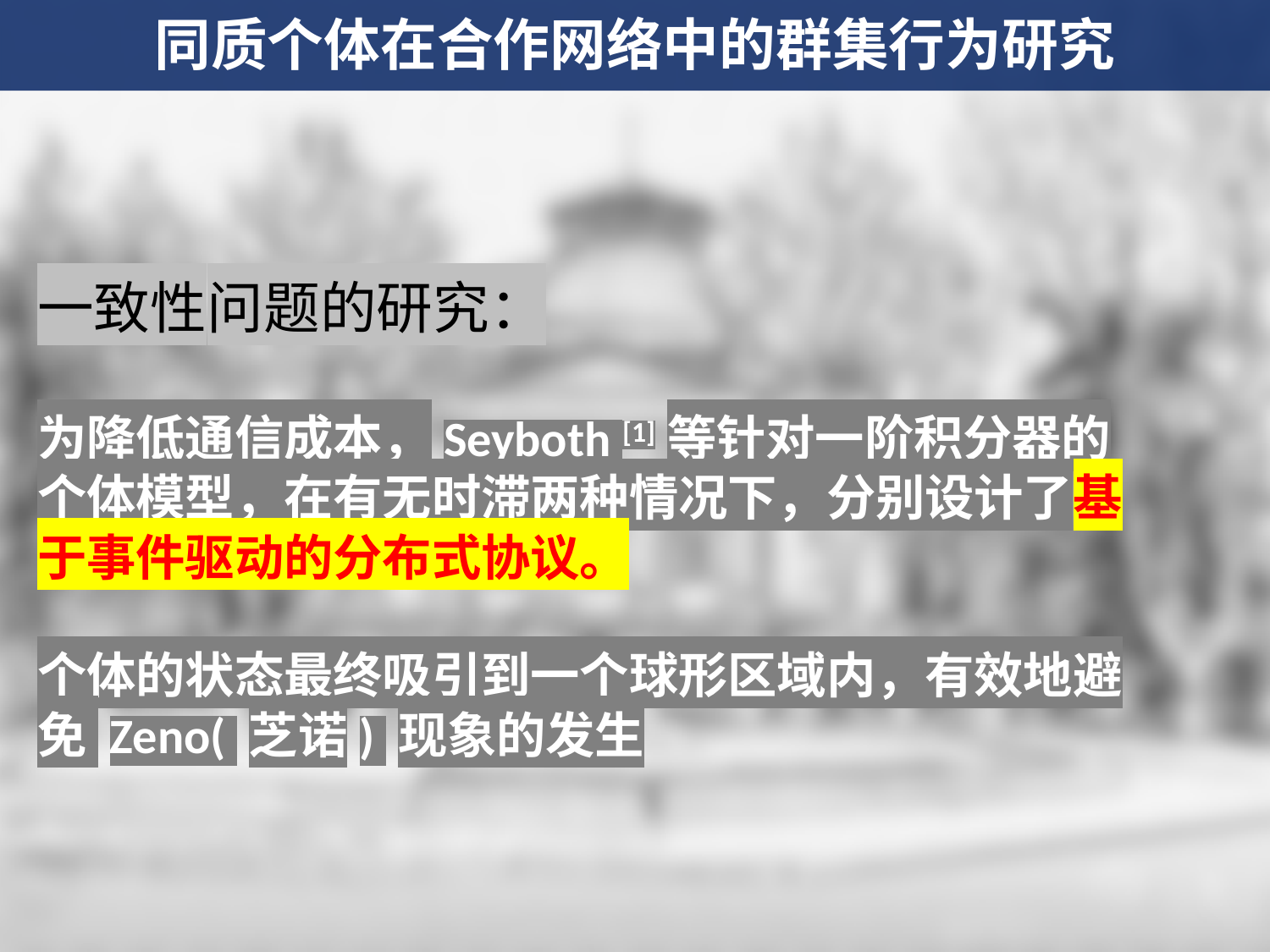

同质个体在合作网络中的群集行为研究
一致性问题的研究：

为降低通信成本，Seyboth [1]等针对一阶积分器的个体模型，在有无时滞两种情况下，分别设计了基于事件驱动的分布式协议。

个体的状态最终吸引到一个球形区域内，有效地避免 Zeno( 芝诺) 现象的发生